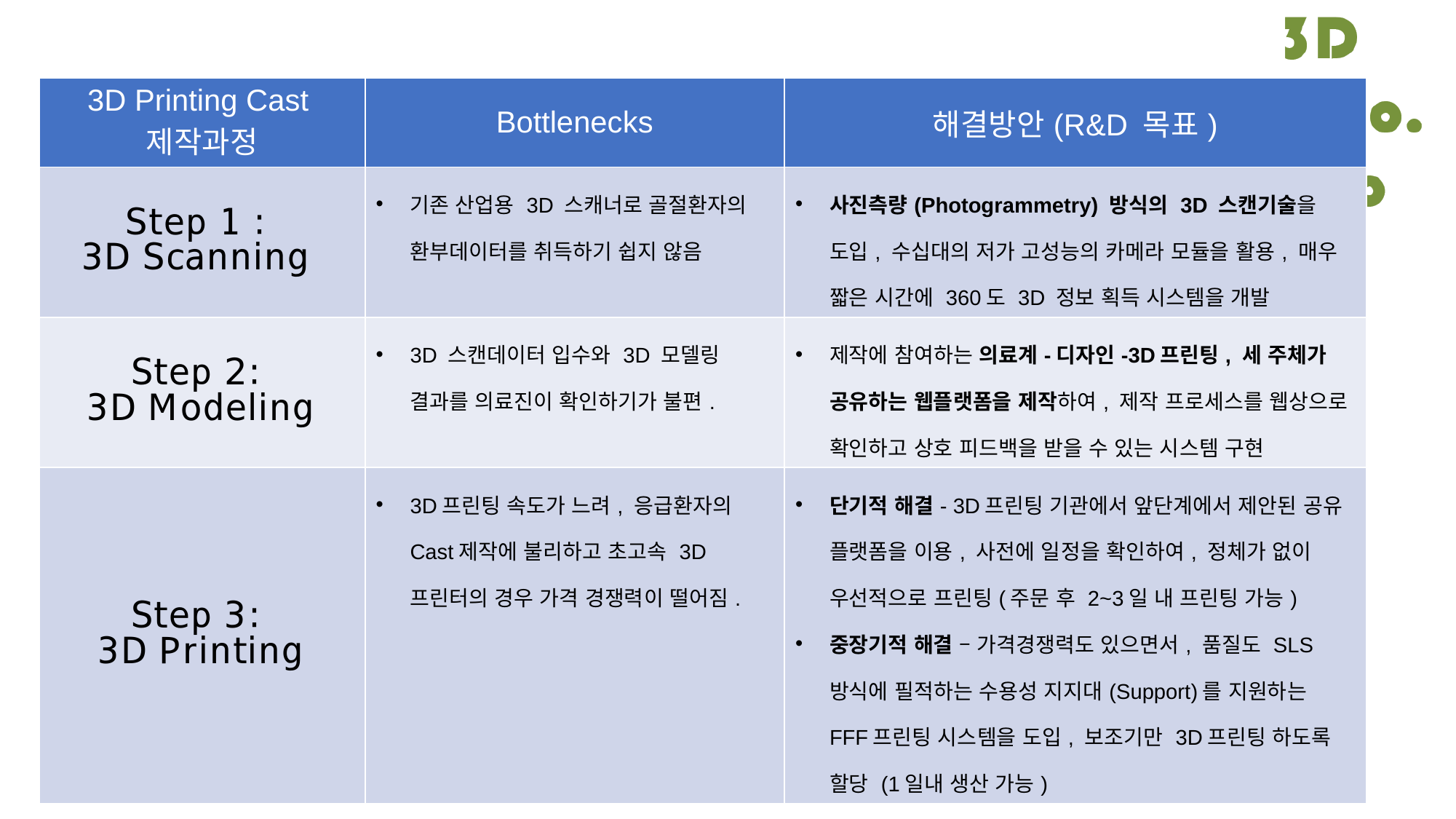

| 3D Printing Cast 제작과정 | Bottlenecks | 해결방안(R&D 목표) |
| --- | --- | --- |
| Step 1 : 3D Scanning | 기존 산업용 3D 스캐너로 골절환자의 환부데이터를 취득하기 쉽지 않음 | 사진측량(Photogrammetry) 방식의 3D 스캔기술을 도입, 수십대의 저가 고성능의 카메라 모듈을 활용, 매우 짧은 시간에 360도 3D 정보 획득 시스템을 개발 |
| Step 2: 3D Modeling | 3D 스캔데이터 입수와 3D 모델링 결과를 의료진이 확인하기가 불편. | 제작에 참여하는 의료계-디자인-3D프린팅, 세 주체가 공유하는 웹플랫폼을 제작하여, 제작 프로세스를 웹상으로 확인하고 상호 피드백을 받을 수 있는 시스템 구현 |
| Step 3: 3D Printing | 3D프린팅 속도가 느려, 응급환자의 Cast제작에 불리하고 초고속 3D프린터의 경우 가격 경쟁력이 떨어짐. | 단기적 해결- 3D프린팅 기관에서 앞단계에서 제안된 공유 플랫폼을 이용, 사전에 일정을 확인하여, 정체가 없이 우선적으로 프린팅(주문 후 2~3일 내 프린팅 가능) 중장기적 해결 – 가격경쟁력도 있으면서, 품질도 SLS방식에 필적하는 수용성 지지대(Support)를 지원하는 FFF프린팅 시스템을 도입, 보조기만 3D프린팅 하도록 할당 (1일내 생산 가능) |